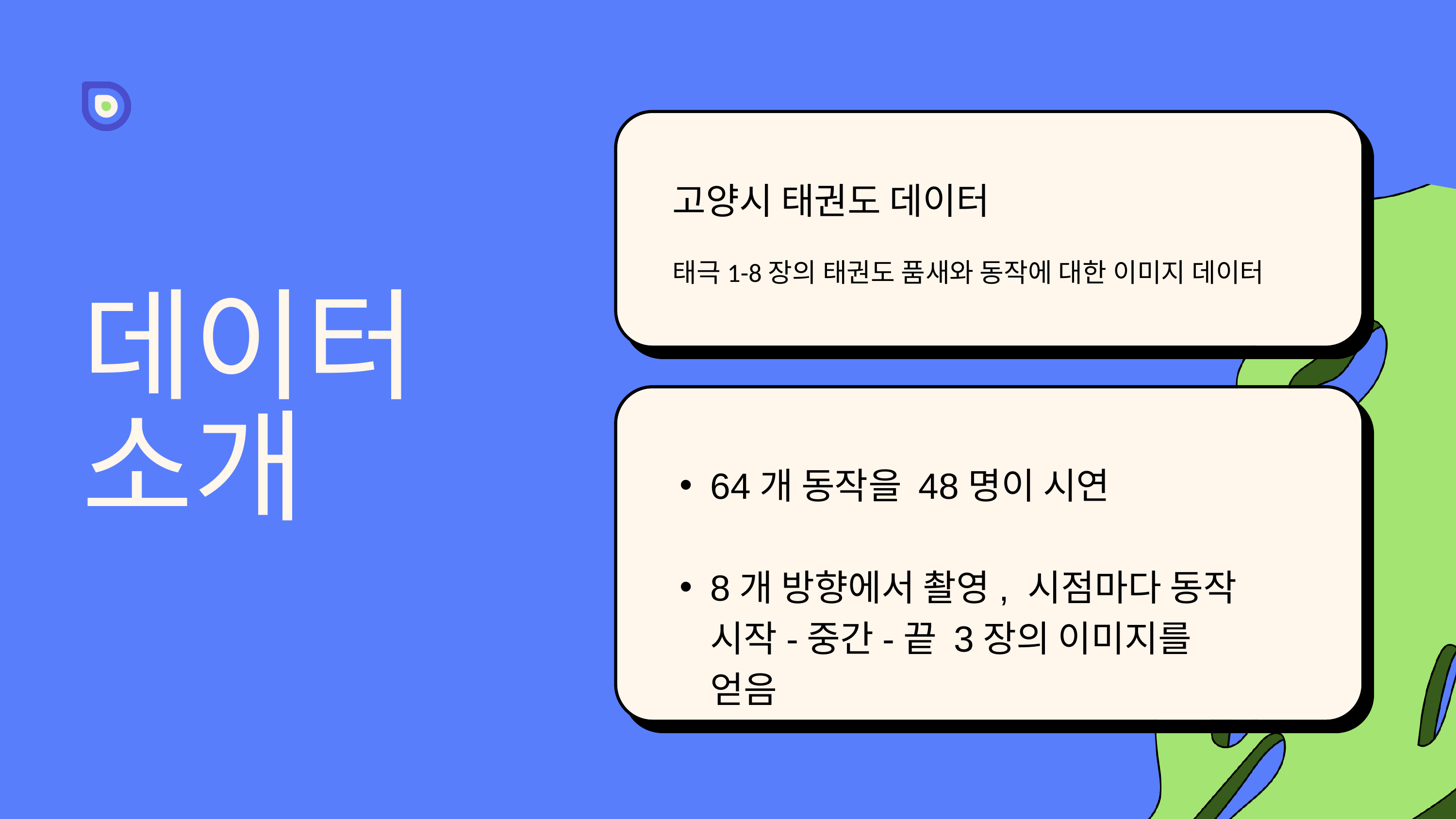

고양시 태권도 데이터
태극1-8장의 태권도 품새와 동작에 대한 이미지 데이터

데이터
소개

64개 동작을 48명이 시연

8개 방향에서 촬영, 시점마다 동작 시작-중간-끝 3장의 이미지를 얻음